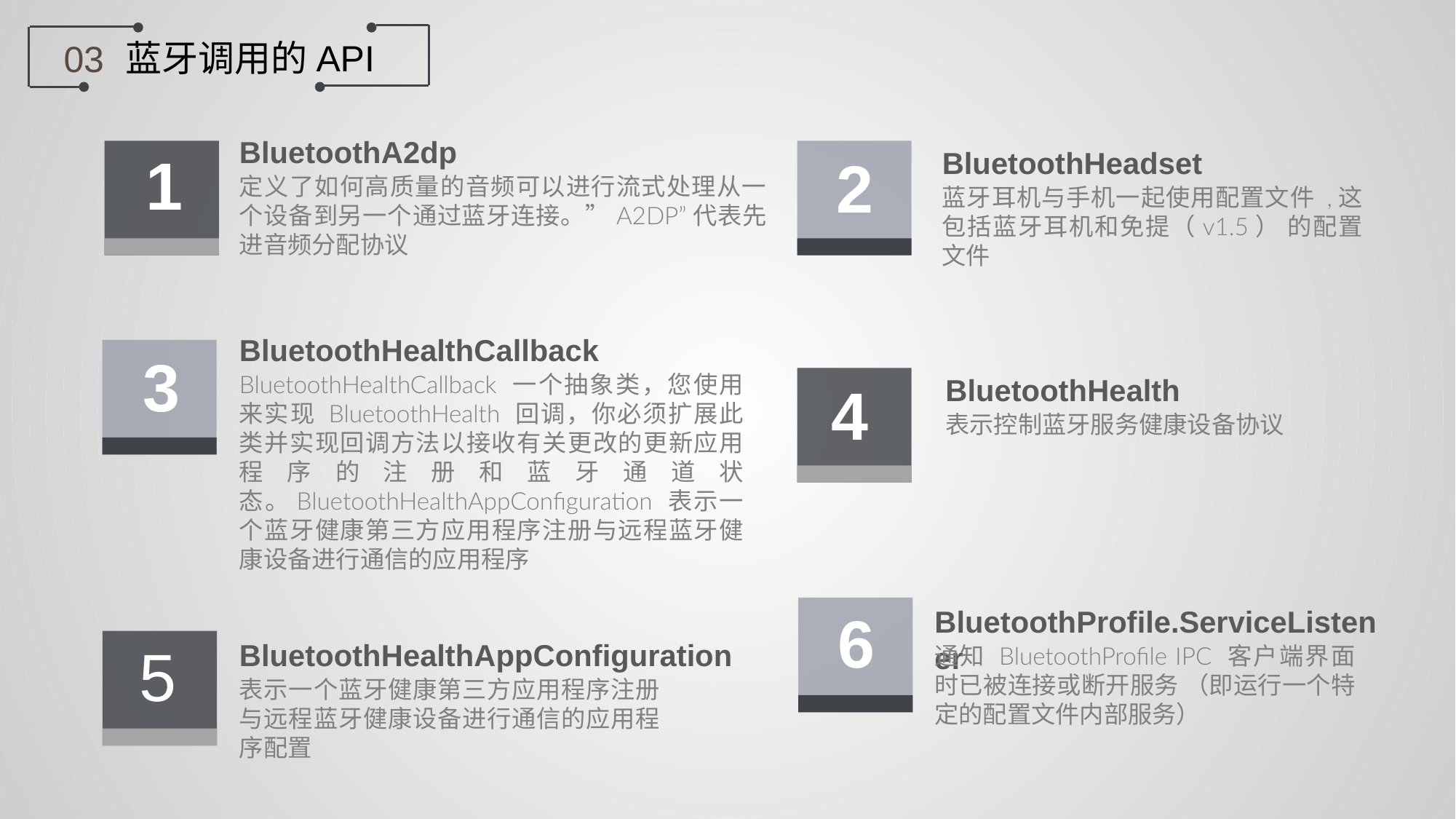

蓝牙调用的API
03

BluetoothA2dp
定义了如何高质量的音频可以进行流式处理从一个设备到另一个通过蓝牙连接。”A2DP”代表先进音频分配协议
BluetoothHeadset
蓝牙耳机与手机一起使用配置文件 ,这包括蓝牙耳机和免提（v1.5） 的配置文件
1
2

BluetoothHealthCallback
BluetoothHealthCallback 一个抽象类，您使用来实现 BluetoothHealth 回调，你必须扩展此类并实现回调方法以接收有关更改的更新应用程序的注册和蓝牙通道状态。BluetoothHealthAppConfiguration 表示一个蓝牙健康第三方应用程序注册与远程蓝牙健康设备进行通信的应用程序
3

BluetoothHealth
表示控制蓝牙服务健康设备协议
4

6
BluetoothProfile.ServiceListener
通知 BluetoothProfile IPC 客户端界面时已被连接或断开服务 （即运行一个特定的配置文件内部服务）

5
BluetoothHealthAppConfiguration
表示一个蓝牙健康第三方应用程序注册与远程蓝牙健康设备进行通信的应用程序配置